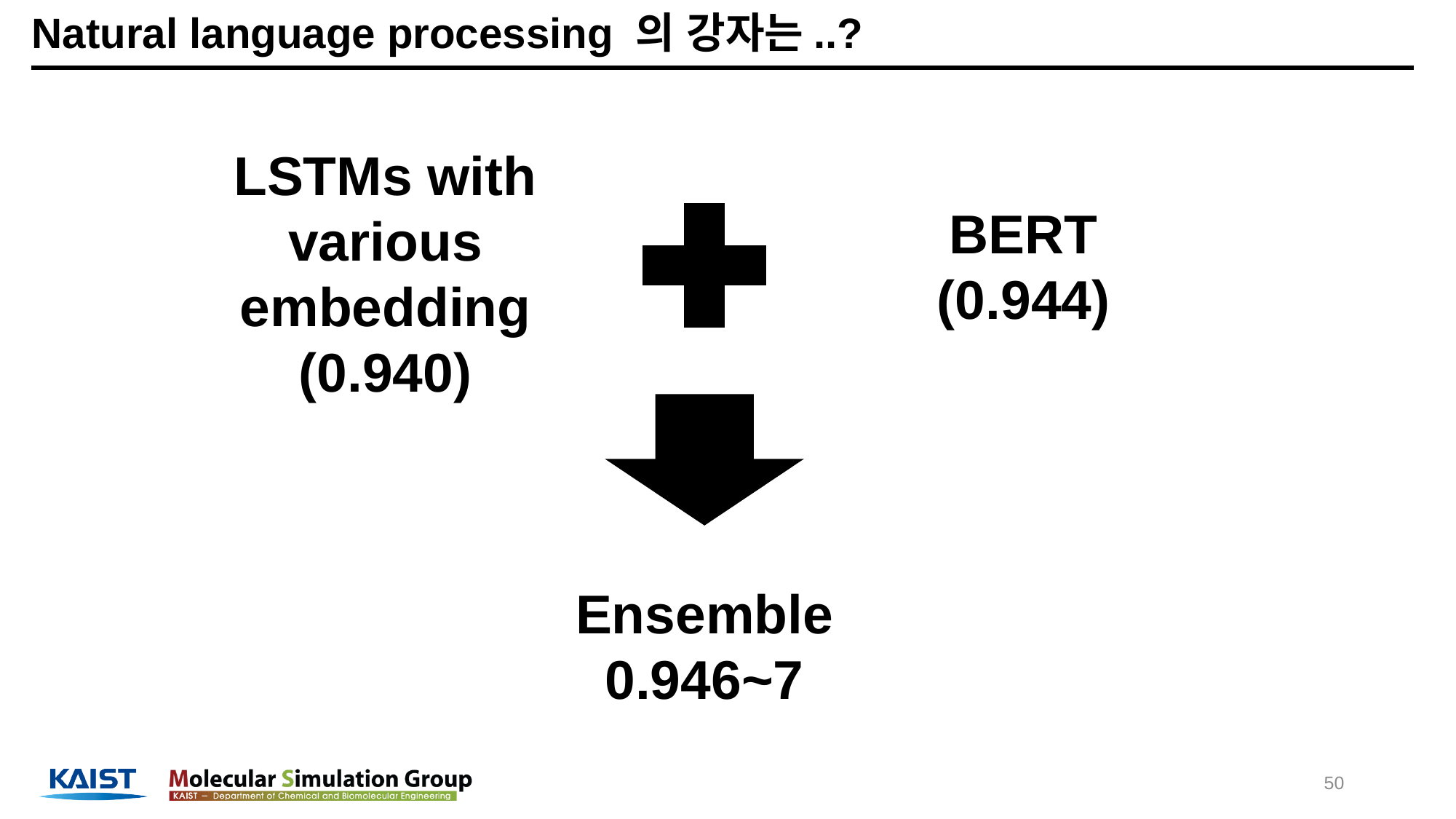

# Natural language processing 의 강자는..?

LSTMs with various embedding
(0.940)

BERT
(0.944)

Ensemble
0.946~7
50